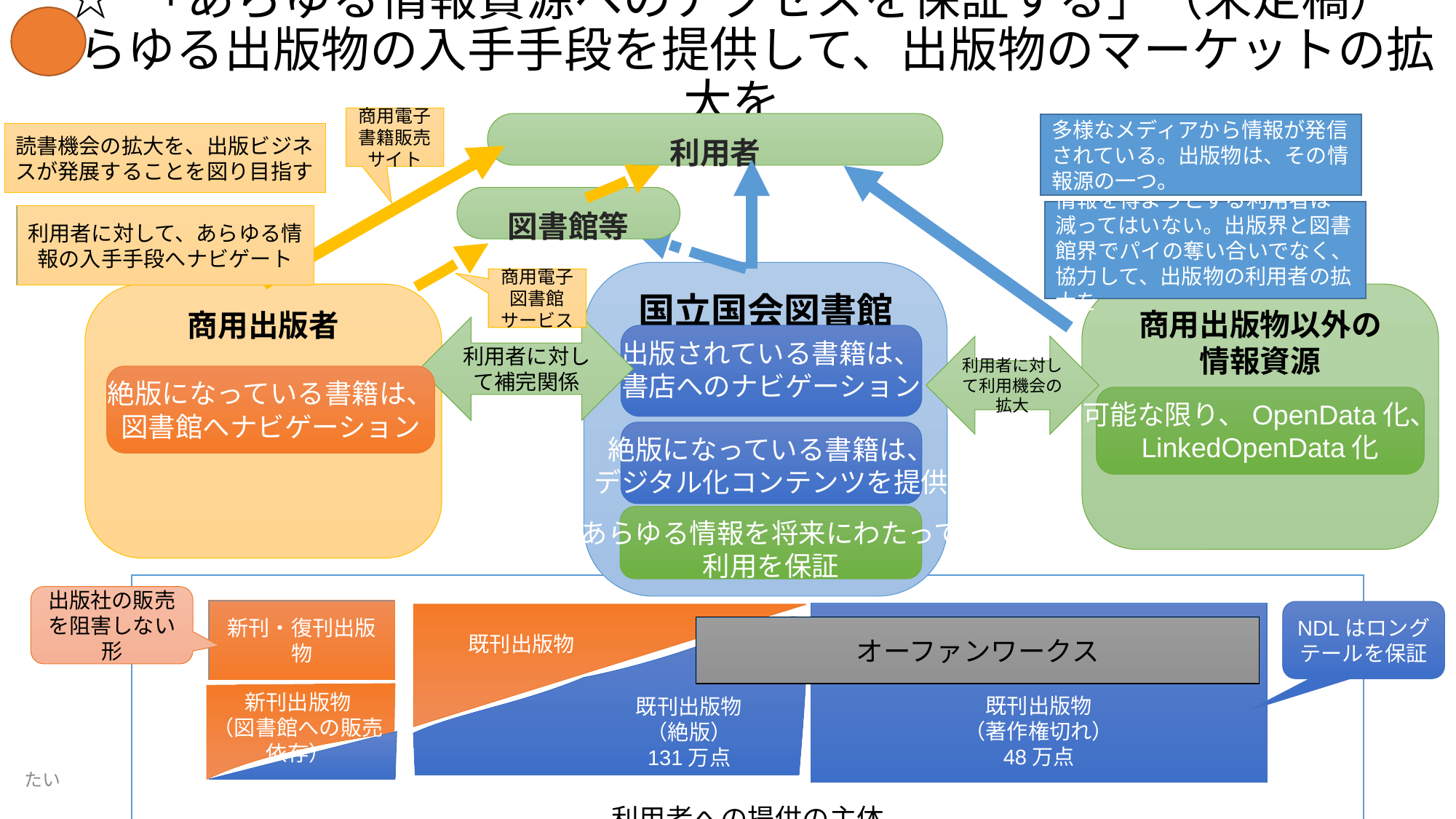

# ☆ 「あらゆる情報資源へのアクセスを保証する」（未定稿） あらゆる出版物の入手手段を提供して、出版物のマーケットの拡大を

商用電子書籍販売サイト
利用者
多様なメディアから情報が発信されている。出版物は、その情報源の一つ。
読書機会の拡大を、出版ビジネスが発展することを図り目指す
図書館等
情報を得ようとする利用者は減ってはいない。出版界と図書館界でパイの奪い合いでなく、協力して、出版物の利用者の拡大を
利用者に対して、あらゆる情報の入手手段へナビゲート
国立国会図書館
商用電子図書館サービス
商用出版者
商用出版物以外の
情報資源
利用者に対して補完関係
出版されている書籍は、
書店へのナビゲーション
利用者に対して利用機会の拡大
絶版になっている書籍は、
図書館へナビゲーション
可能な限り、OpenData化、
LinkedOpenData化
絶版になっている書籍は、
デジタル化コンテンツを提供
あらゆる情報を将来にわたって
利用を保証
437
利用者への提供の主体
出版社の販売を阻害しない形
新刊・復刊出版物
NDLはロングテールを保証

既刊出版物
（著作権切れ）
48万点

オーファンワークス
既刊出版物

新刊出版物
（図書館への販売依存）
既刊出版物
（絶版）
131万点

たい